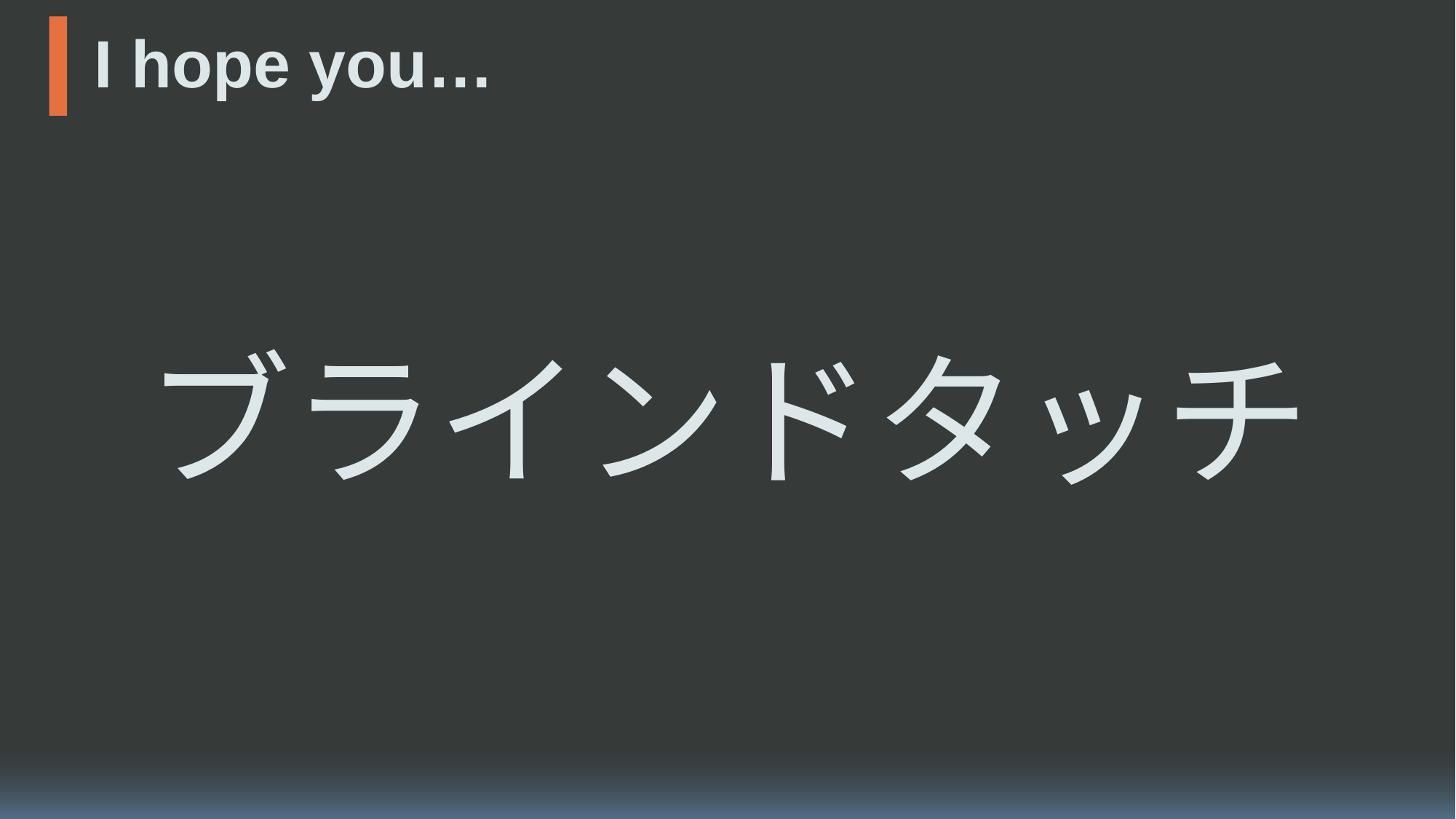

# I hope you…
intro
skillset
ブラインドタッチ
I hope you…
at last
議事録とれるくらいには